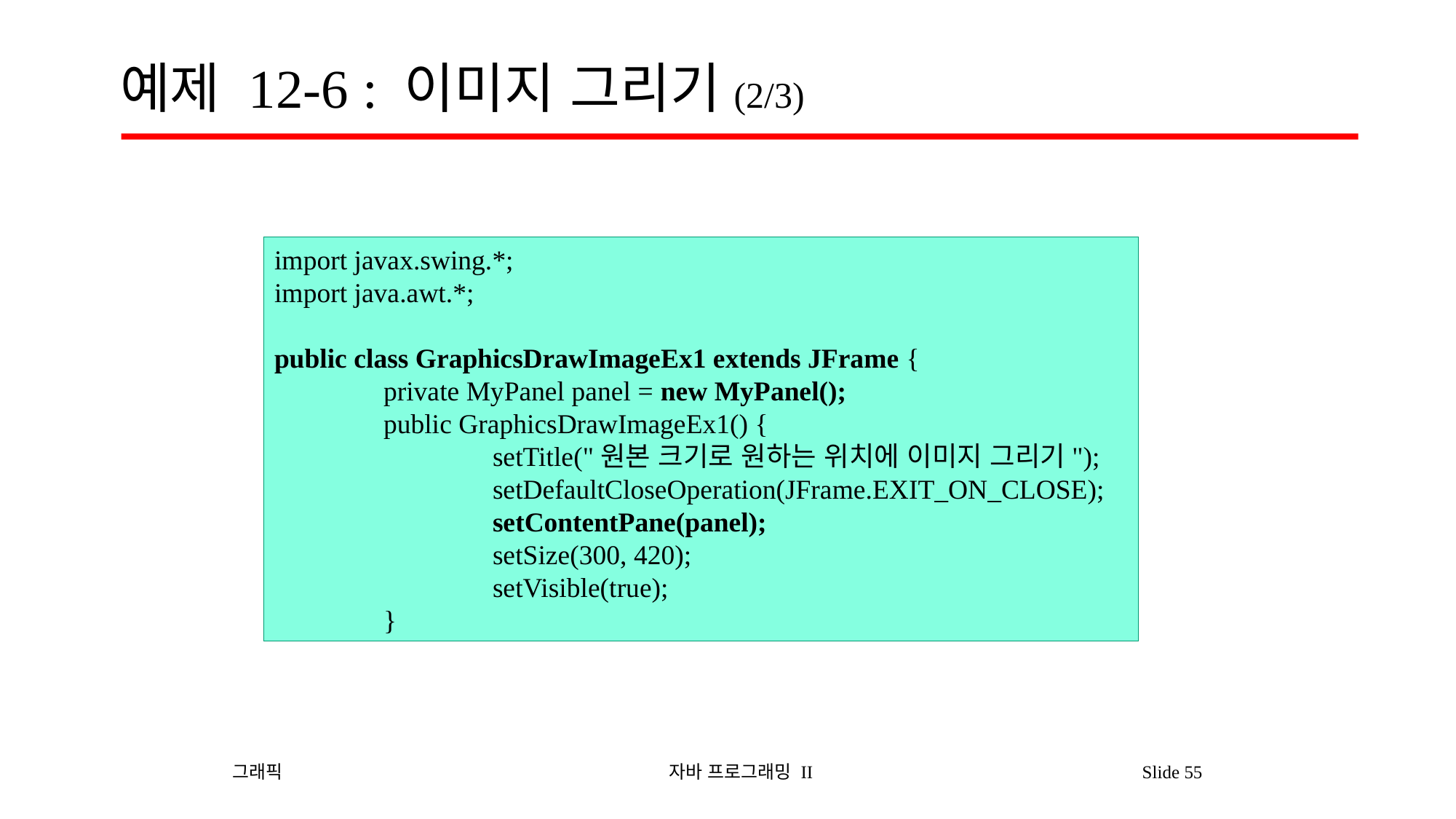

# 예제 12-6 : 이미지 그리기(2/3)
import javax.swing.*;
import java.awt.*;

public class GraphicsDrawImageEx1 extends JFrame {
	private MyPanel panel = new MyPanel();
	public GraphicsDrawImageEx1() {
		setTitle("원본 크기로 원하는 위치에 이미지 그리기");
		setDefaultCloseOperation(JFrame.EXIT_ON_CLOSE);
		setContentPane(panel);
		setSize(300, 420);
		setVisible(true);
	}